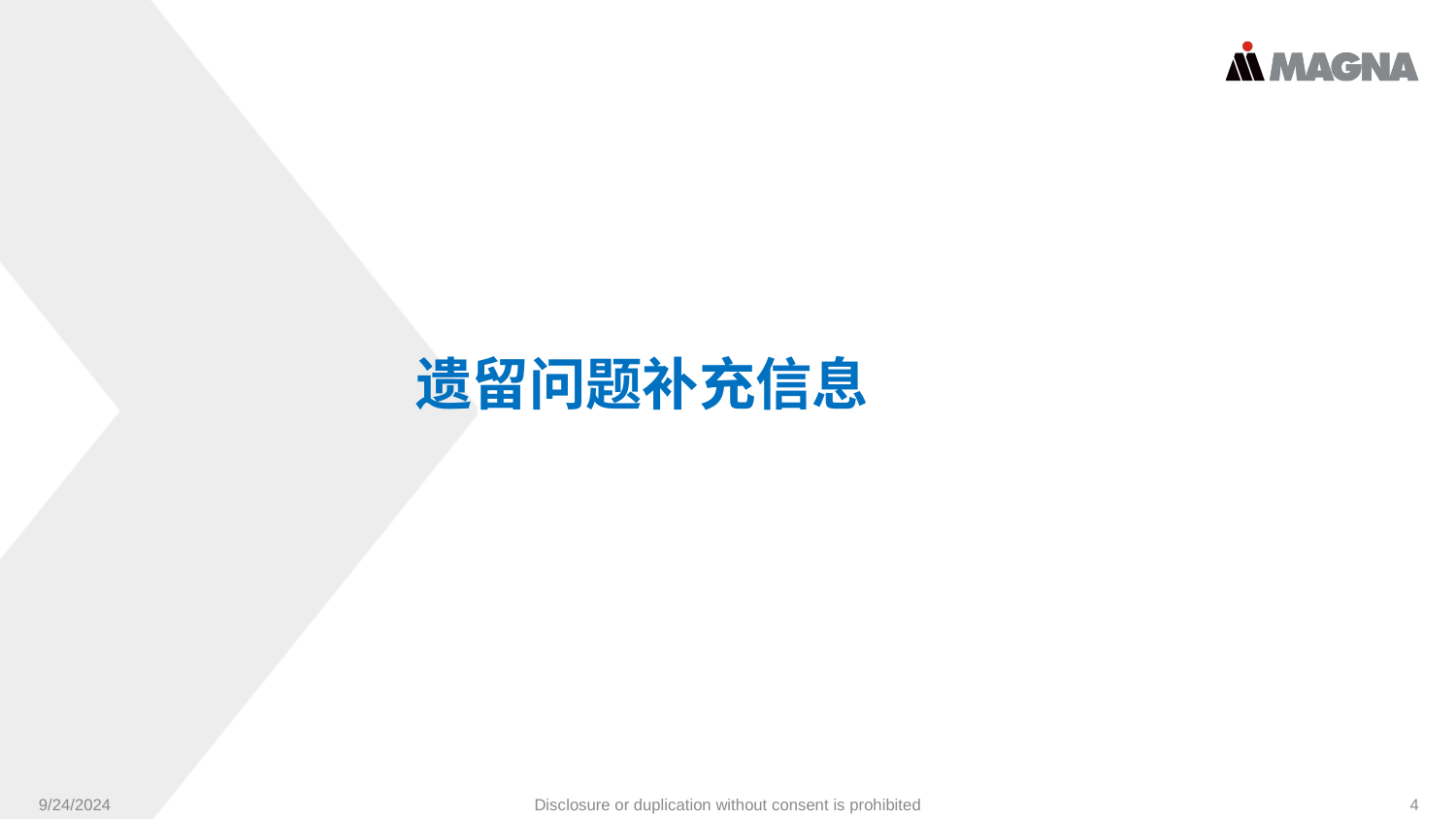

遗留问题补充信息
9/24/2024
Disclosure or duplication without consent is prohibited
4